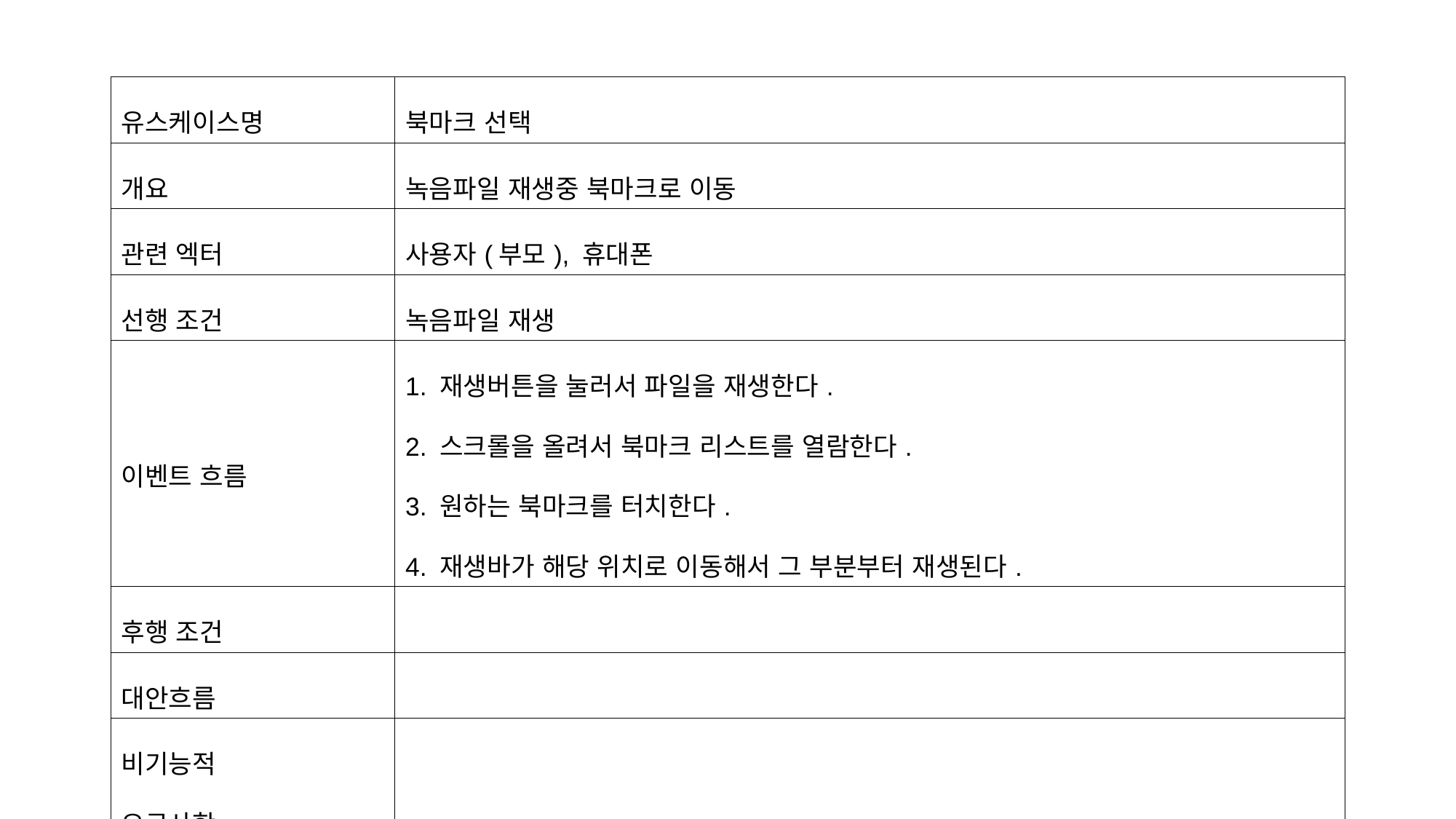

| 유스케이스명 | 북마크 선택 |
| --- | --- |
| 개요 | 녹음파일 재생중 북마크로 이동 |
| 관련 엑터 | 사용자(부모), 휴대폰 |
| 선행 조건 | 녹음파일 재생 |
| 이벤트 흐름 | 1. 재생버튼을 눌러서 파일을 재생한다. 2. 스크롤을 올려서 북마크 리스트를 열람한다. 3. 원하는 북마크를 터치한다. 4. 재생바가 해당 위치로 이동해서 그 부분부터 재생된다. |
| 후행 조건 |  |
| 대안흐름 |  |
| 비기능적 요구사항 |  |